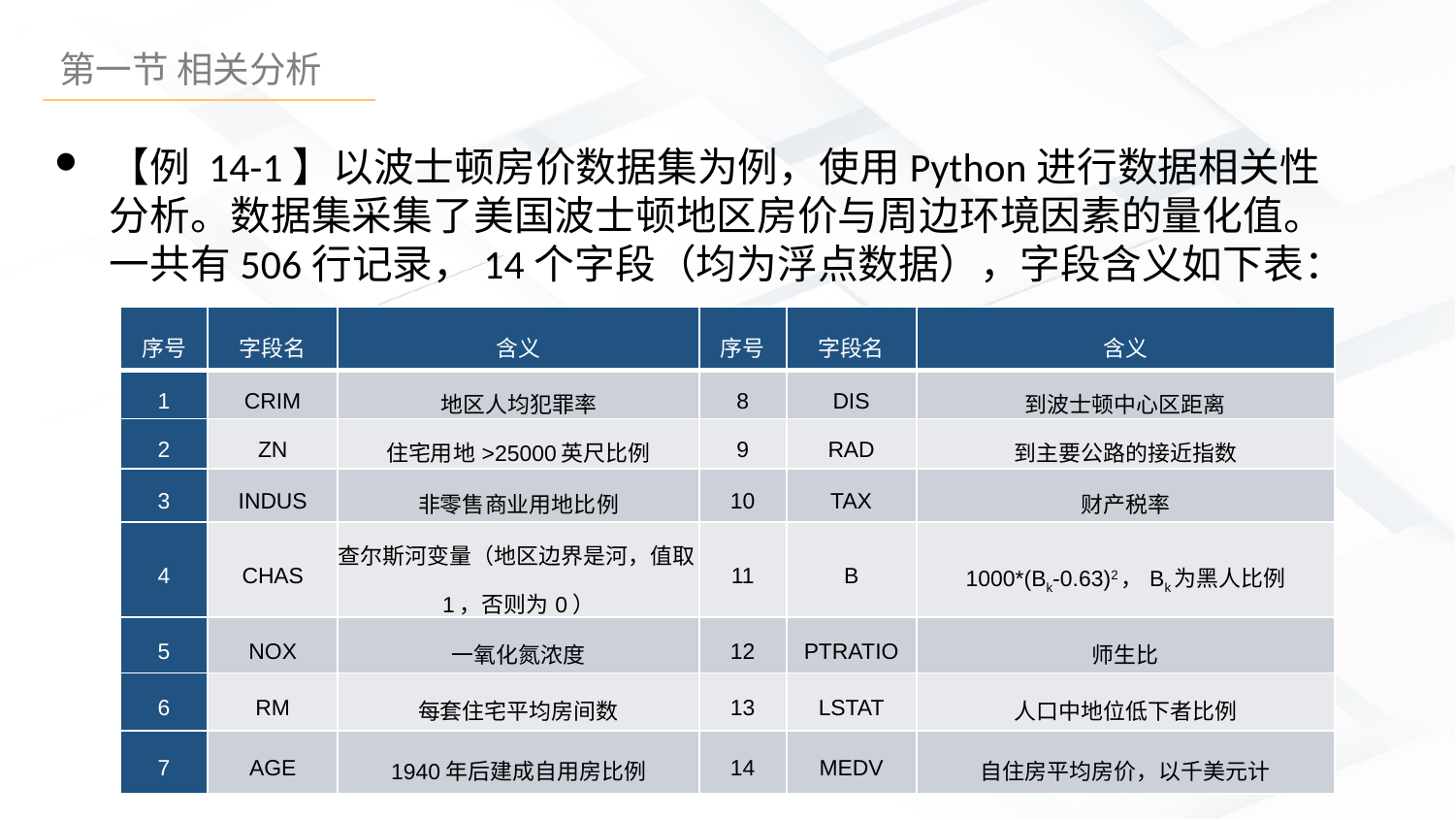

【例 14-1】以波士顿房价数据集为例，使用Python进行数据相关性分析。数据集采集了美国波士顿地区房价与周边环境因素的量化值。一共有506行记录，14个字段（均为浮点数据），字段含义如下表：
| 序号 | 字段名 | 含义 | 序号 | 字段名 | 含义 |
| --- | --- | --- | --- | --- | --- |
| 1 | CRIM | 地区人均犯罪率 | 8 | DIS | 到波士顿中心区距离 |
| 2 | ZN | 住宅用地>25000英尺比例 | 9 | RAD | 到主要公路的接近指数 |
| 3 | INDUS | 非零售商业用地比例 | 10 | TAX | 财产税率 |
| 4 | CHAS | 查尔斯河变量（地区边界是河，值取1，否则为0） | 11 | B | 1000\*(Bk-0.63)2，Bk为黑人比例 |
| 5 | NOX | 一氧化氮浓度 | 12 | PTRATIO | 师生比 |
| 6 | RM | 每套住宅平均房间数 | 13 | LSTAT | 人口中地位低下者比例 |
| 7 | AGE | 1940年后建成自用房比例 | 14 | MEDV | 自住房平均房价，以千美元计 |